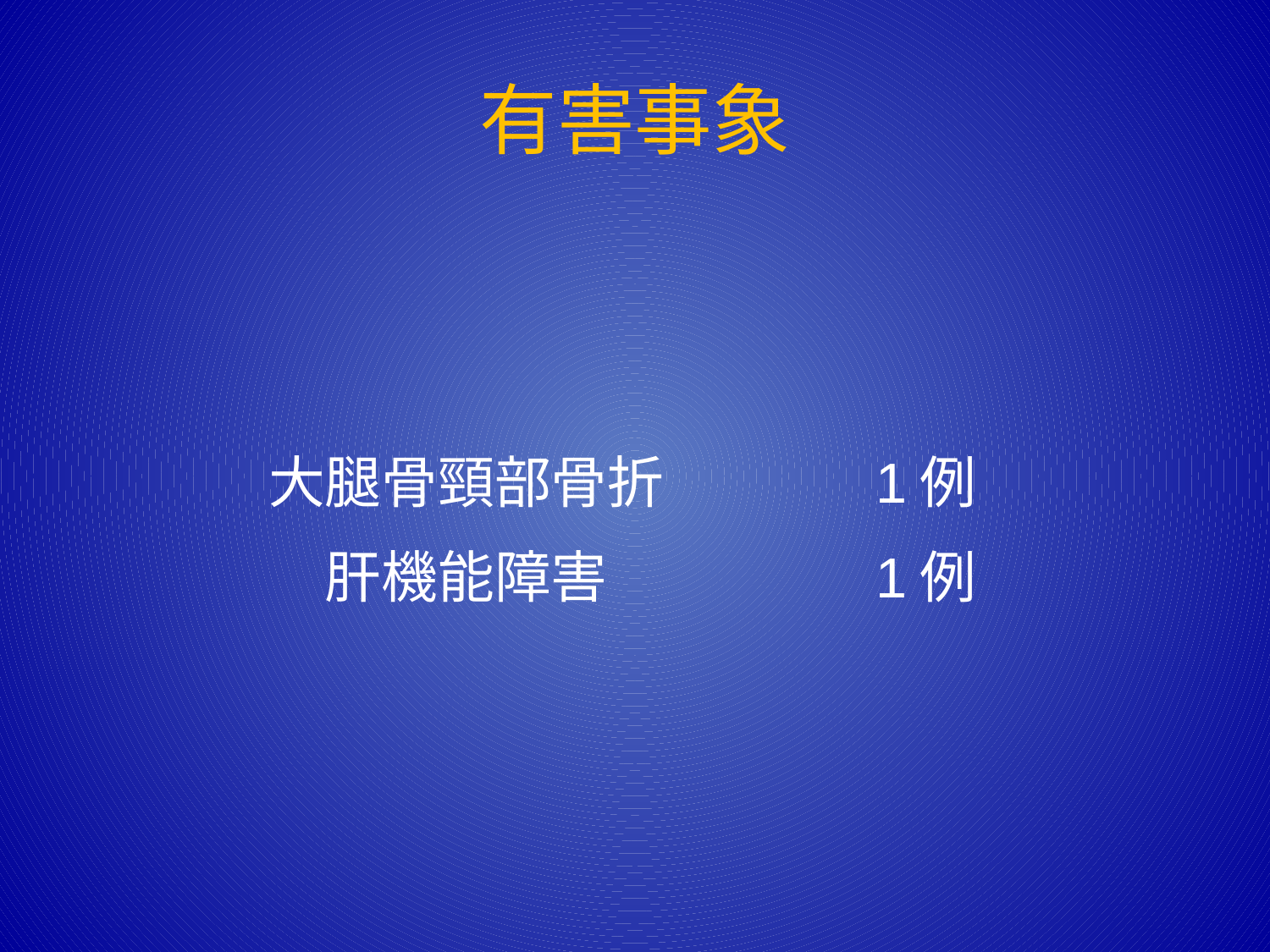

# 有害事象
|  |  |
| --- | --- |
| 大腿骨頸部骨折 | 1例 |
| 肝機能障害 | 1例 |